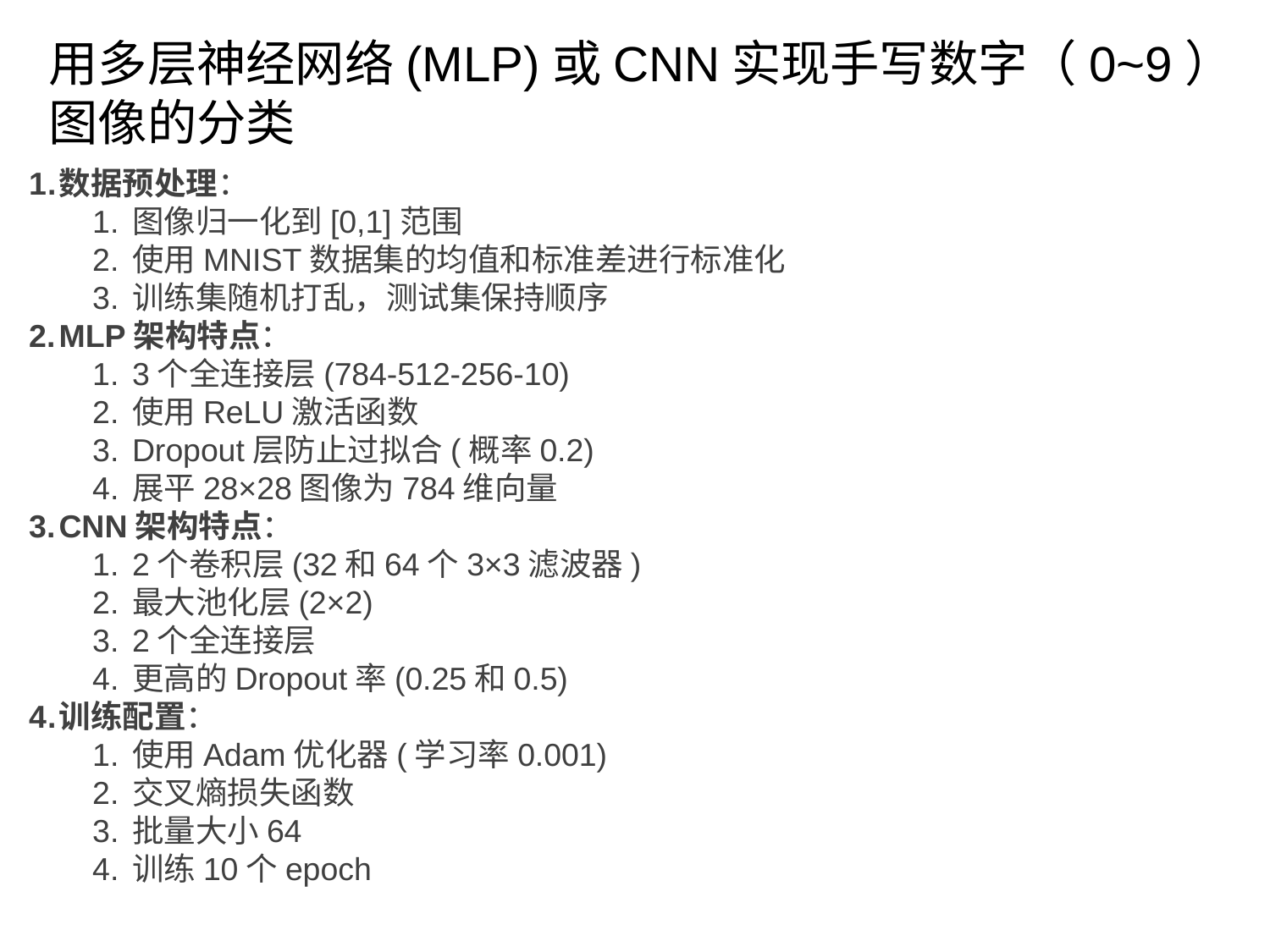

用多层神经网络(MLP)或CNN实现手写数字（0~9）图像的分类

数据预处理：
图像归一化到[0,1]范围
使用MNIST数据集的均值和标准差进行标准化
训练集随机打乱，测试集保持顺序
MLP架构特点：
3个全连接层(784-512-256-10)
使用ReLU激活函数
Dropout层防止过拟合(概率0.2)
展平28×28图像为784维向量
CNN架构特点：
2个卷积层(32和64个3×3滤波器)
最大池化层(2×2)
2个全连接层
更高的Dropout率(0.25和0.5)
训练配置：
使用Adam优化器(学习率0.001)
交叉熵损失函数
批量大小64
训练10个epoch
63